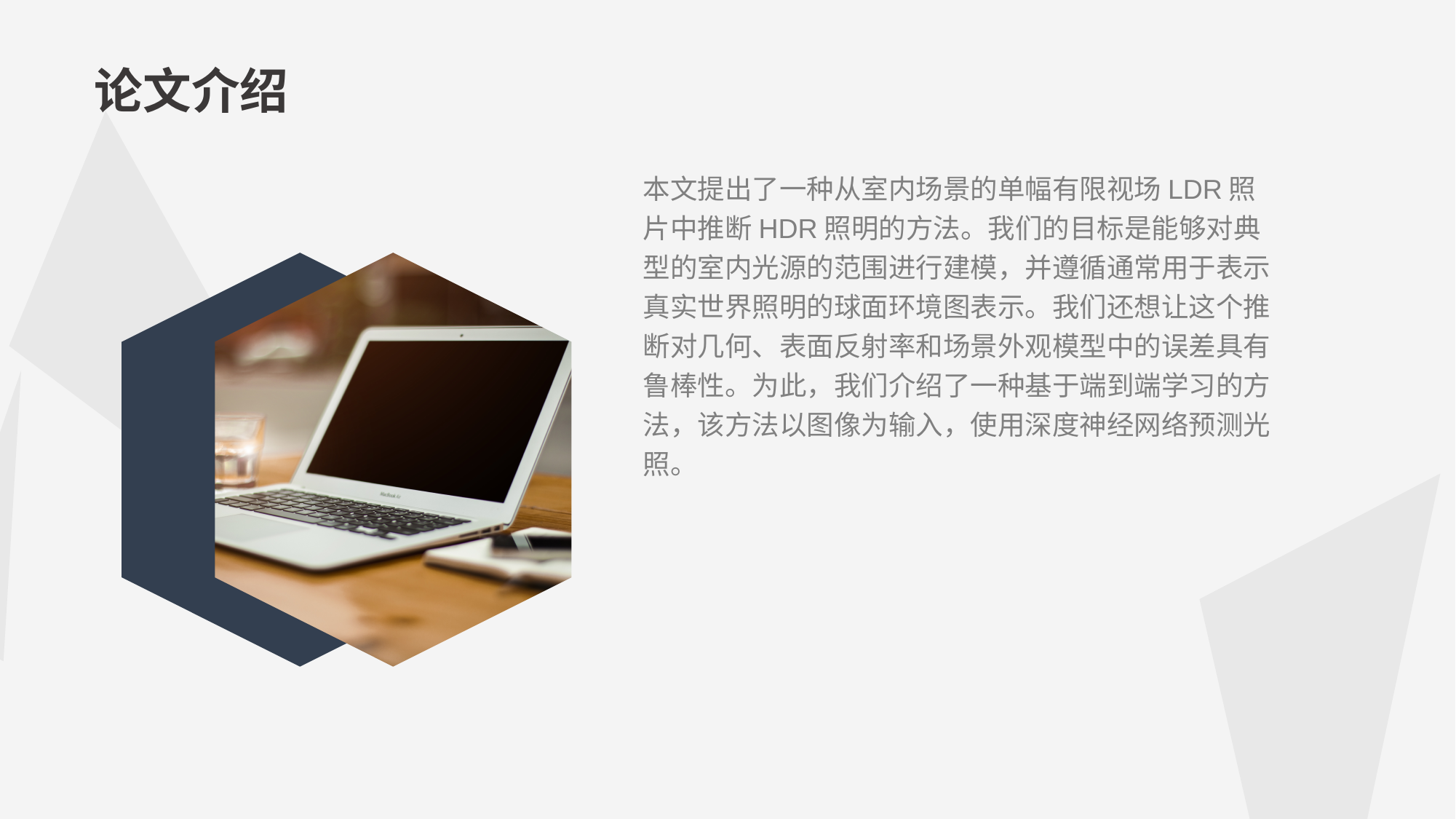

论文介绍

本文提出了一种从室内场景的单幅有限视场LDR照片中推断HDR照明的方法。我们的目标是能够对典型的室内光源的范围进行建模，并遵循通常用于表示真实世界照明的球面环境图表示。我们还想让这个推断对几何、表面反射率和场景外观模型中的误差具有鲁棒性。为此，我们介绍了一种基于端到端学习的方法，该方法以图像为输入，使用深度神经网络预测光照。